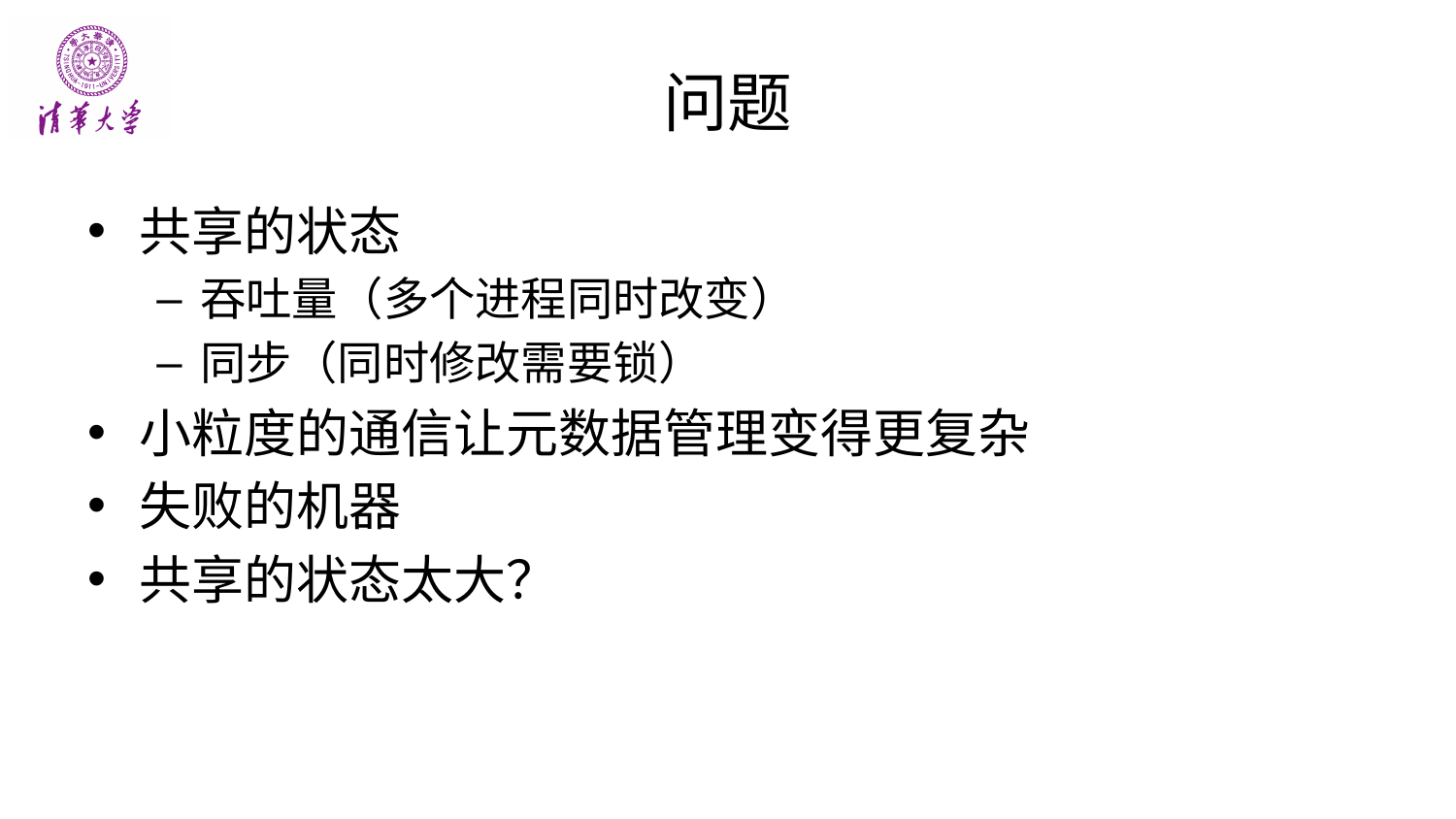

# 问题
共享的状态
吞吐量（多个进程同时改变）
同步（同时修改需要锁）
小粒度的通信让元数据管理变得更复杂
失败的机器
共享的状态太大？